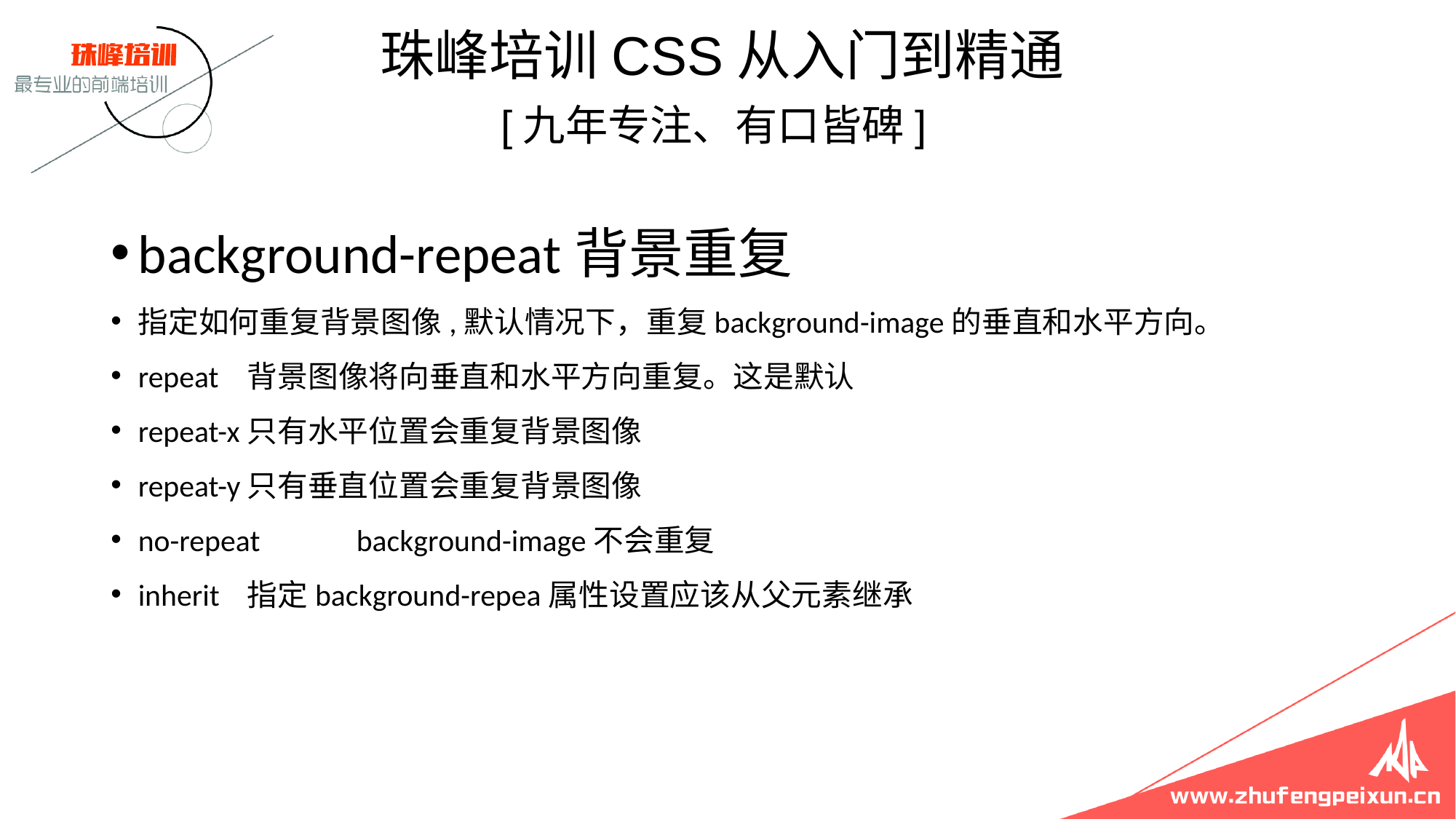

珠峰培训CSS从入门到精通
        [九年专注、有口皆碑]
background-repeat背景重复
指定如何重复背景图像,默认情况下，重复background-image的垂直和水平方向。
repeat	背景图像将向垂直和水平方向重复。这是默认
repeat-x	只有水平位置会重复背景图像
repeat-y	只有垂直位置会重复背景图像
no-repeat	background-image不会重复
inherit	指定background-repea属性设置应该从父元素继承